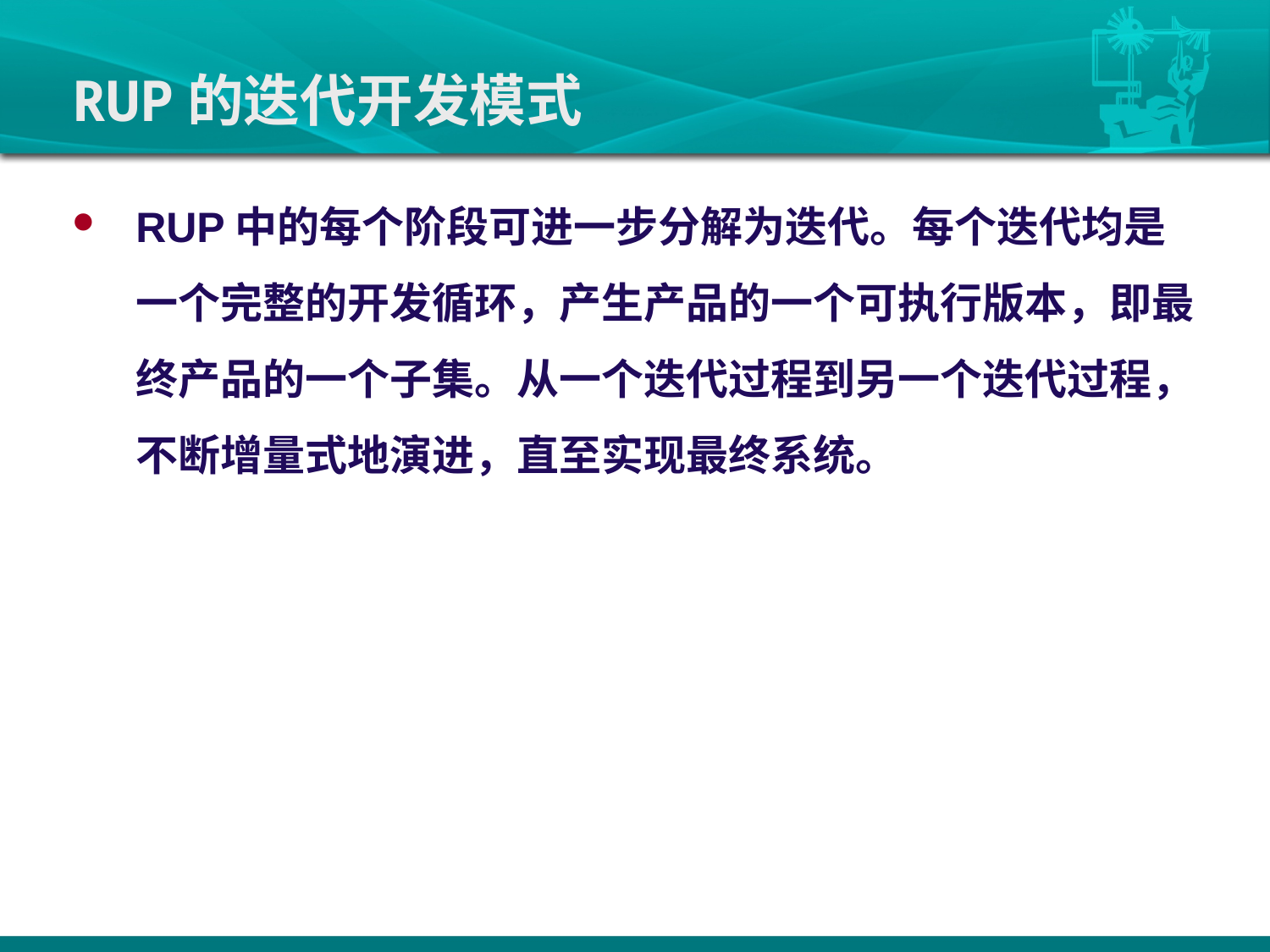

# RUP的迭代开发模式
RUP中的每个阶段可进一步分解为迭代。每个迭代均是一个完整的开发循环，产生产品的一个可执行版本，即最终产品的一个子集。从一个迭代过程到另一个迭代过程，不断增量式地演进，直至实现最终系统。